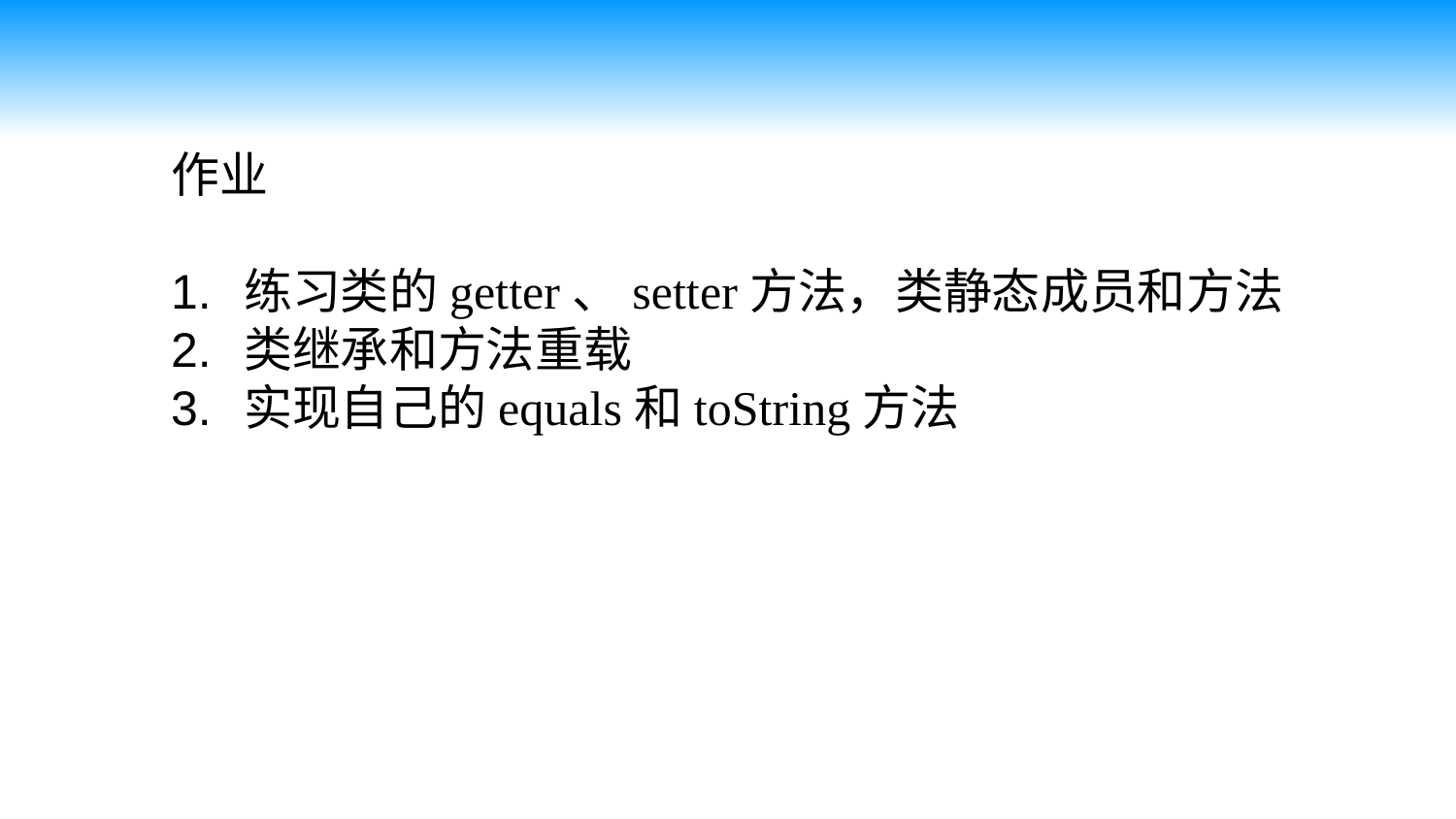

作业

练习类的getter、setter方法，类静态成员和方法
类继承和方法重载
实现自己的equals和toString方法